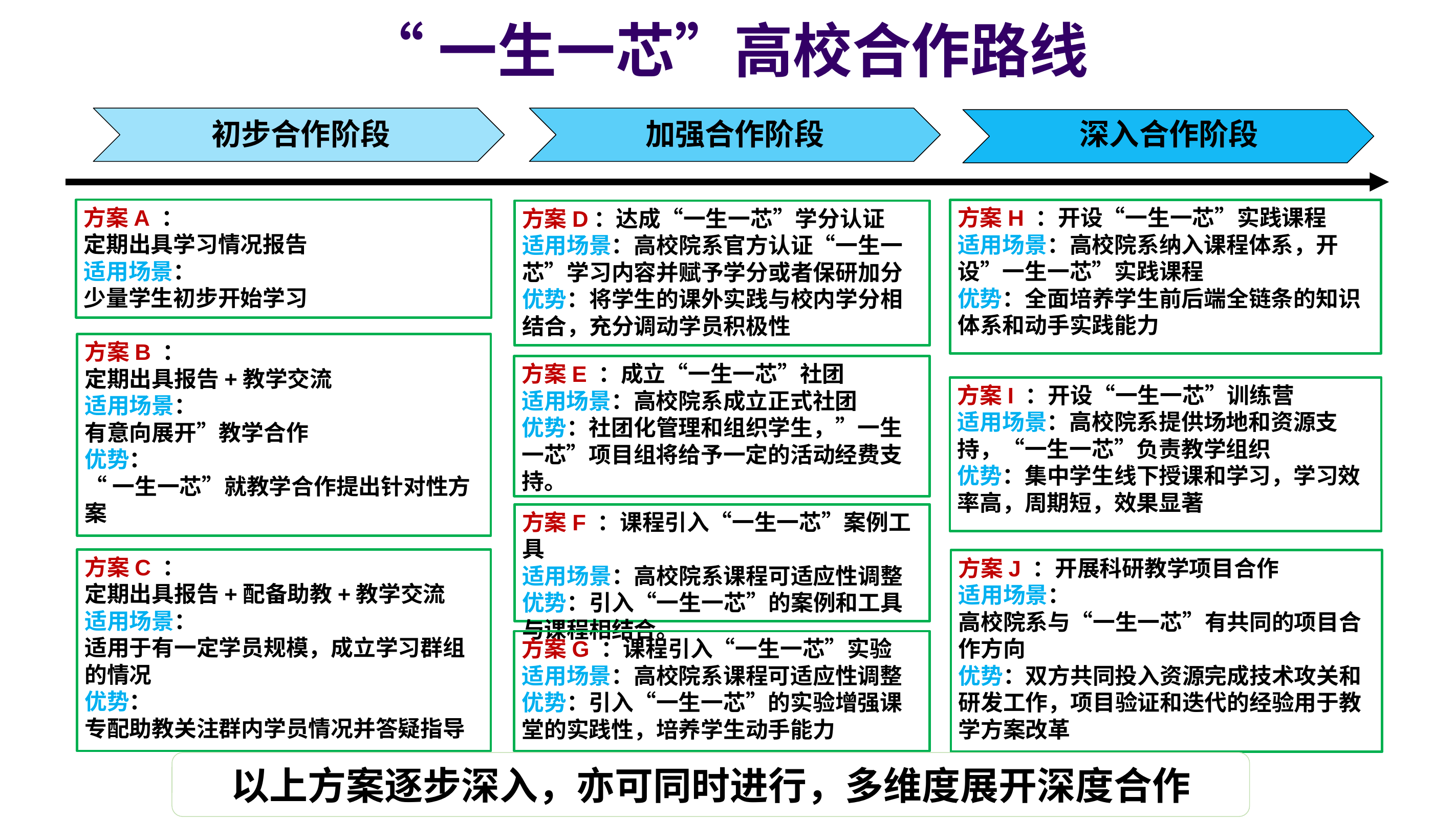

# “一生一芯”高校合作路线

深入合作阶段
初步合作阶段
加强合作阶段
方案A ：
定期出具学习情况报告
适用场景：
少量学生初步开始学习
方案H ：开设“一生一芯”实践课程
适用场景：高校院系纳入课程体系，开设”一生一芯”实践课程
优势：全面培养学生前后端全链条的知识体系和动手实践能力
方案D：达成“一生一芯”学分认证
适用场景：高校院系官方认证“一生一芯”学习内容并赋予学分或者保研加分
优势：将学生的课外实践与校内学分相结合，充分调动学员积极性

方案B ：
定期出具报告+教学交流
适用场景：
有意向展开”教学合作
优势：
“一生一芯”就教学合作提出针对性方案
方案E ：成立“一生一芯”社团
适用场景：高校院系成立正式社团
优势：社团化管理和组织学生，”一生一芯”项目组将给予一定的活动经费支持。

方案I ：开设“一生一芯”训练营
适用场景：高校院系提供场地和资源支持，“一生一芯”负责教学组织
优势：集中学生线下授课和学习，学习效率高，周期短，效果显著
方案F ：课程引入“一生一芯”案例工具
适用场景：高校院系课程可适应性调整优势：引入“一生一芯”的案例和工具与课程相结合。
方案C ：
定期出具报告+配备助教+教学交流
适用场景：
适用于有一定学员规模，成立学习群组的情况
优势：
专配助教关注群内学员情况并答疑指导

方案J ：开展科研教学项目合作
适用场景：
高校院系与“一生一芯”有共同的项目合作方向
优势：双方共同投入资源完成技术攻关和研发工作，项目验证和迭代的经验用于教学方案改革

方案G ：课程引入“一生一芯”实验
适用场景：高校院系课程可适应性调整
优势：引入“一生一芯”的实验增强课堂的实践性，培养学生动手能力
以上方案逐步深入，亦可同时进行，多维度展开深度合作